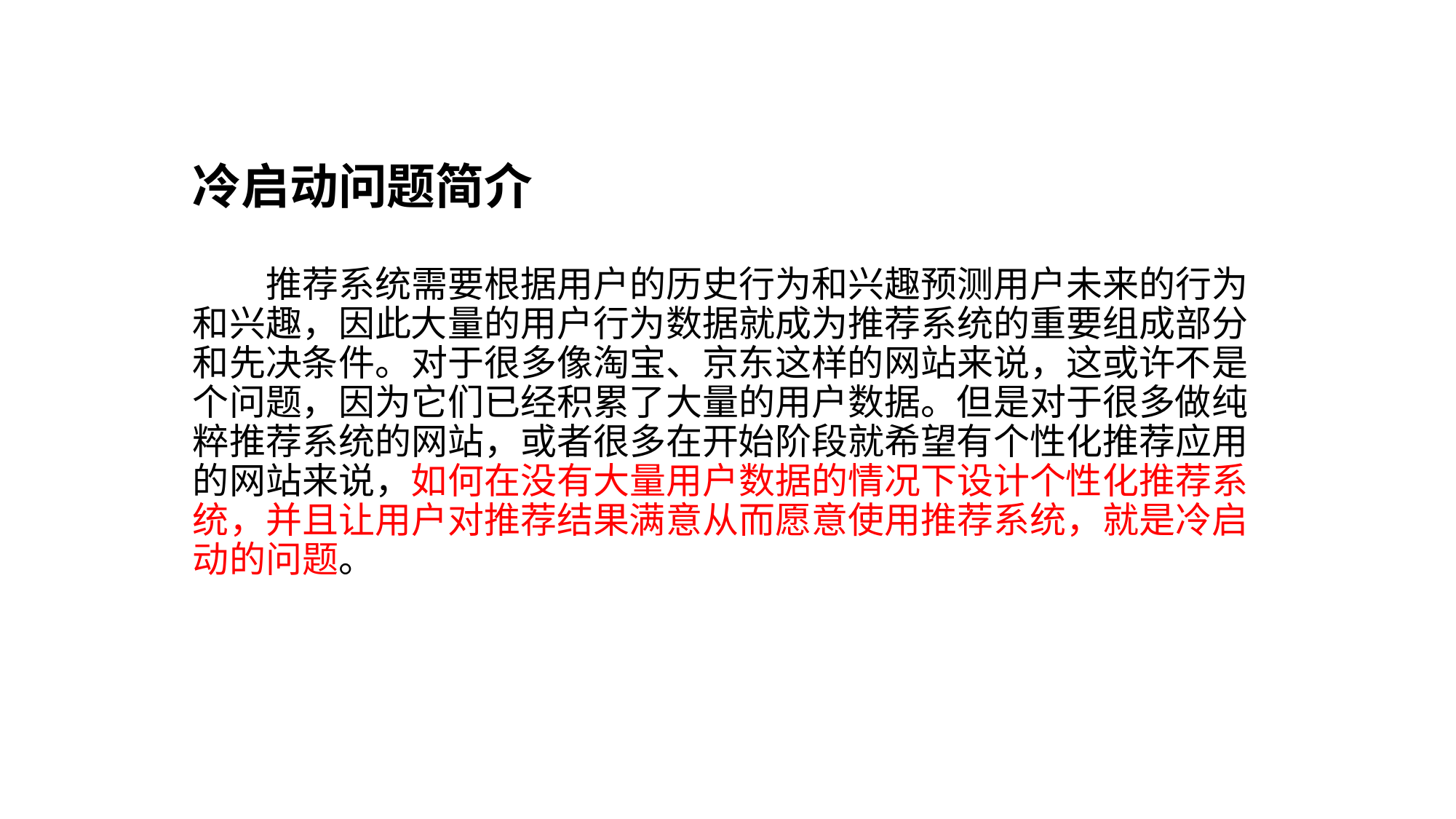

# 冷启动问题简介
推荐系统需要根据用户的历史行为和兴趣预测用户未来的行为和兴趣，因此大量的用户行为数据就成为推荐系统的重要组成部分和先决条件。对于很多像淘宝、京东这样的网站来说，这或许不是个问题，因为它们已经积累了大量的用户数据。但是对于很多做纯粹推荐系统的网站，或者很多在开始阶段就希望有个性化推荐应用的网站来说，如何在没有大量用户数据的情况下设计个性化推荐系统，并且让用户对推荐结果满意从而愿意使用推荐系统，就是冷启动的问题。